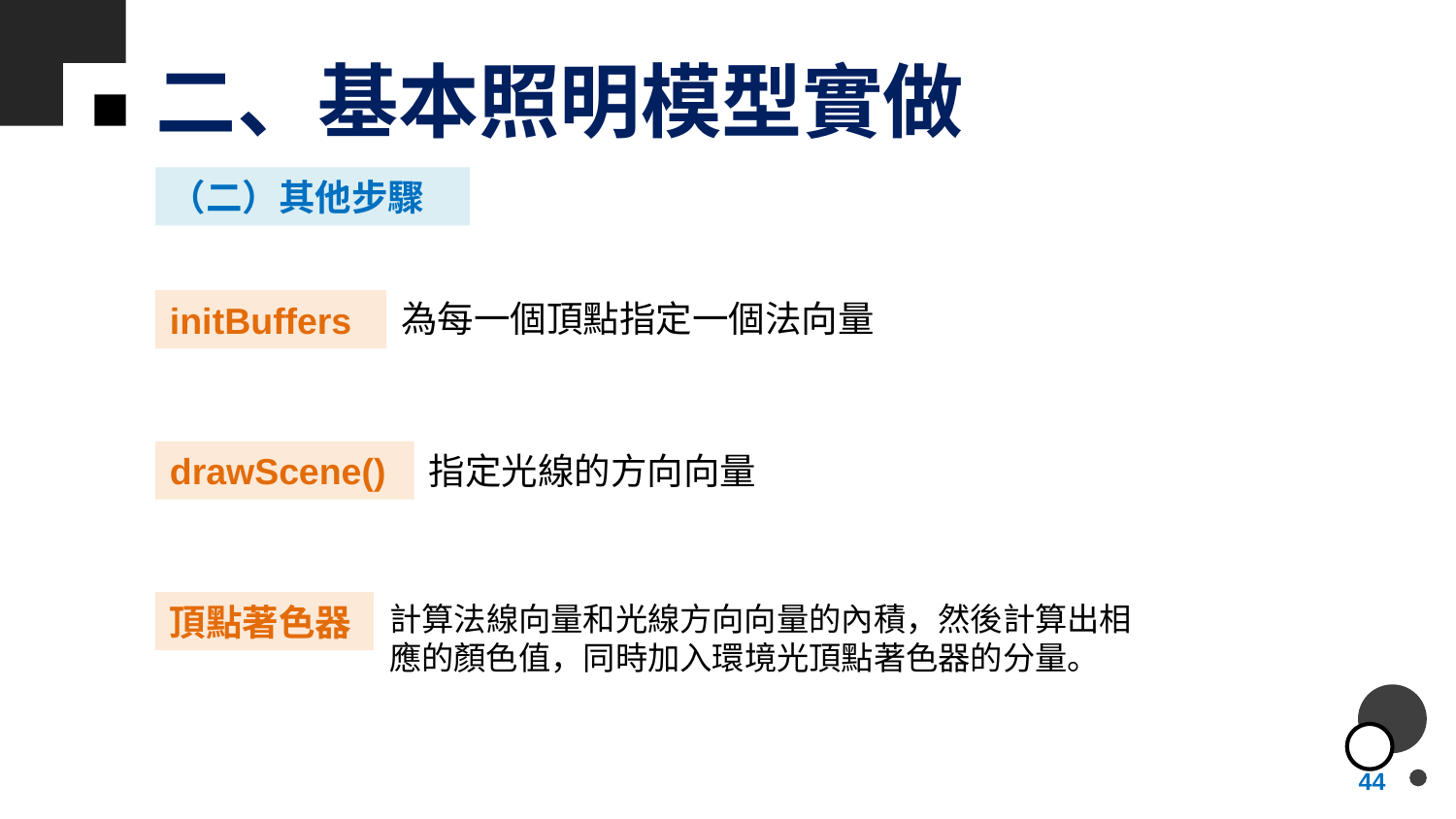

# 二、基本照明模型實做
（二）其他步驟
為每一個頂點指定一個法向量
initBuffers
drawScene()
指定光線的方向向量
計算法線向量和光線方向向量的內積，然後計算出相應的顏色值，同時加入環境光頂點著色器的分量。
頂點著色器

44